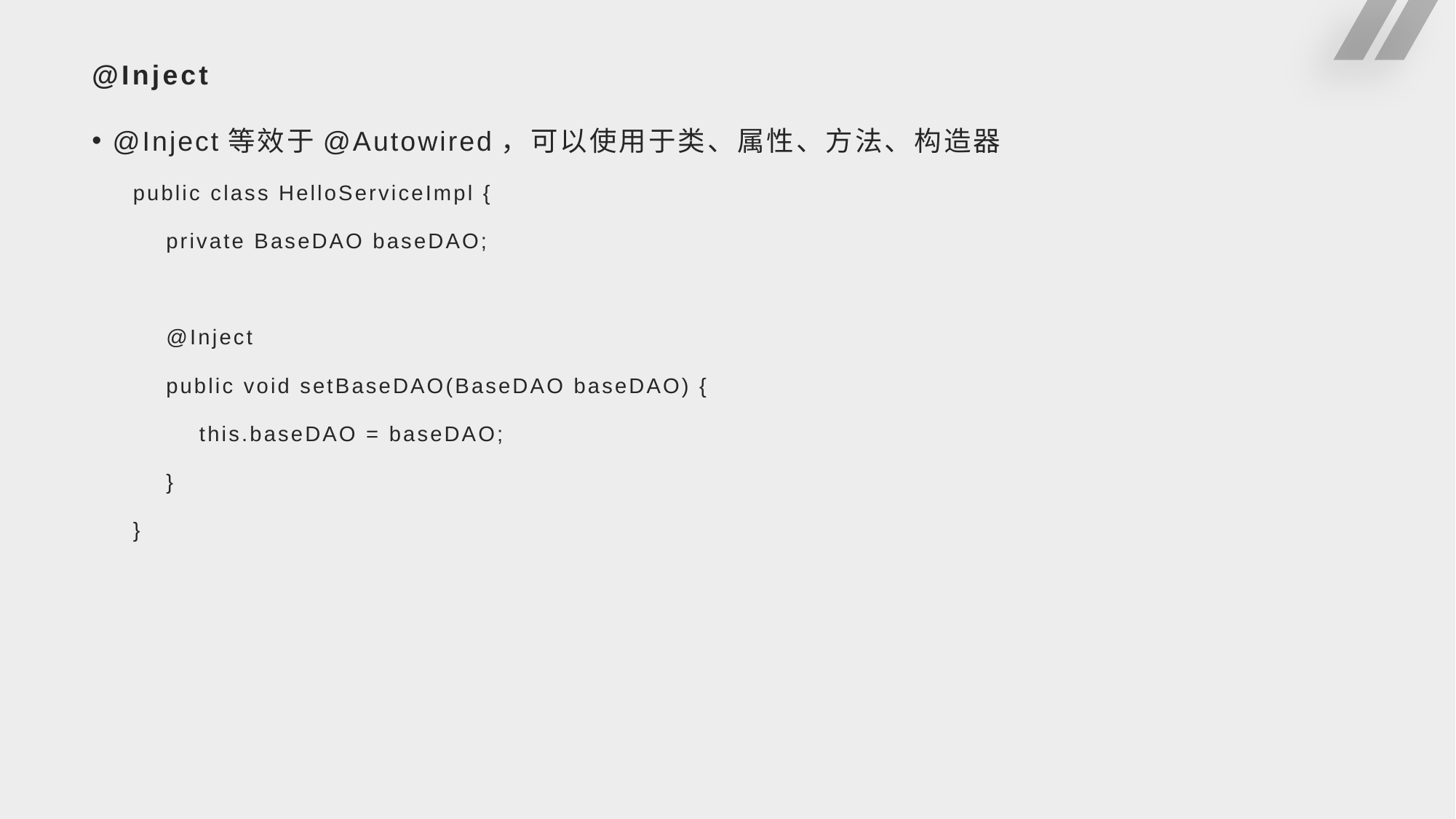

# @Inject
@Inject等效于@Autowired，可以使用于类、属性、方法、构造器
public class HelloServiceImpl {
    private BaseDAO baseDAO;

    @Inject
    public void setBaseDAO(BaseDAO baseDAO) {
        this.baseDAO = baseDAO;
    }
}